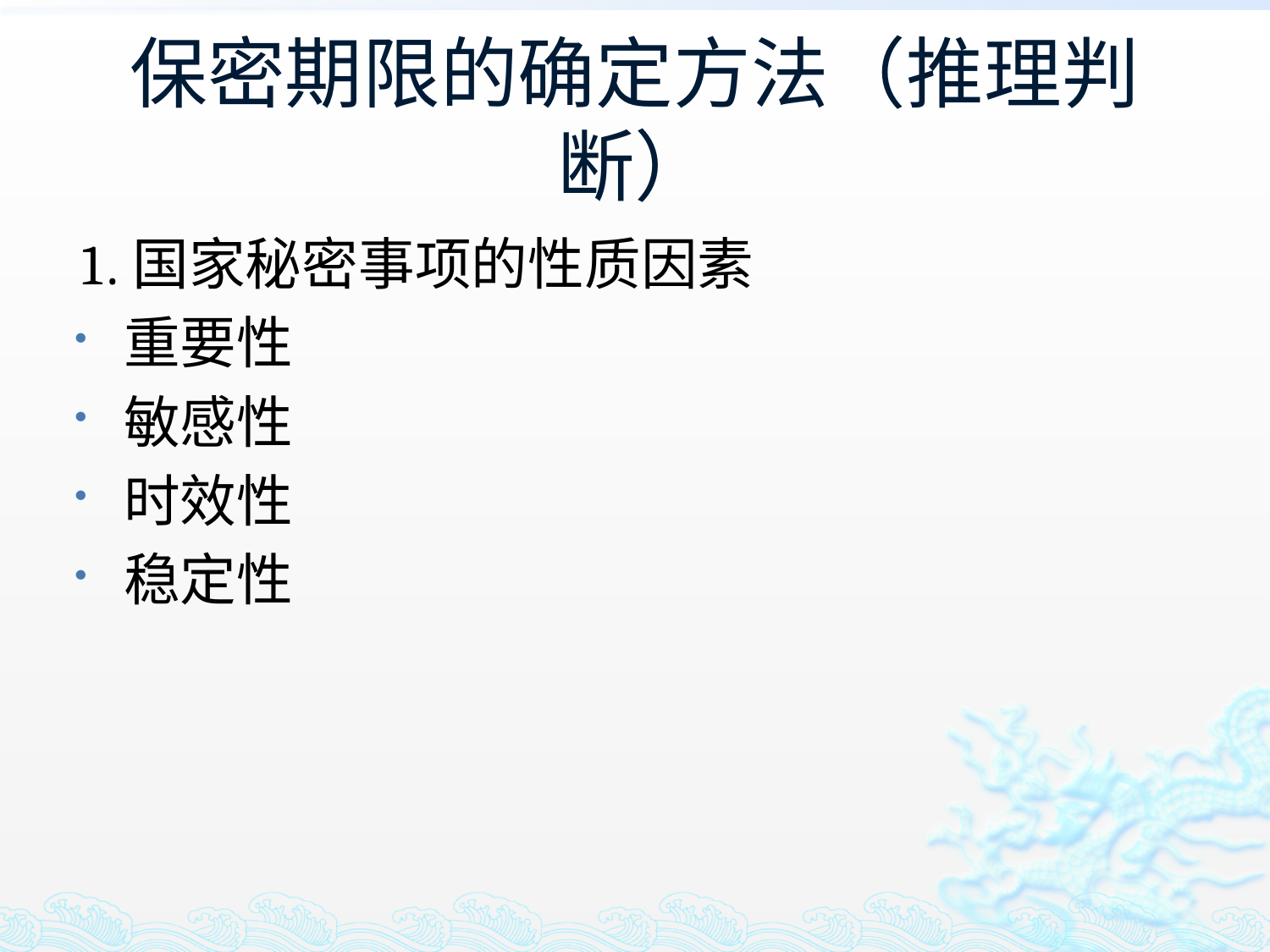

# 保密期限的确定方法（推理判断）
1.国家秘密事项的性质因素
重要性
敏感性
时效性
稳定性